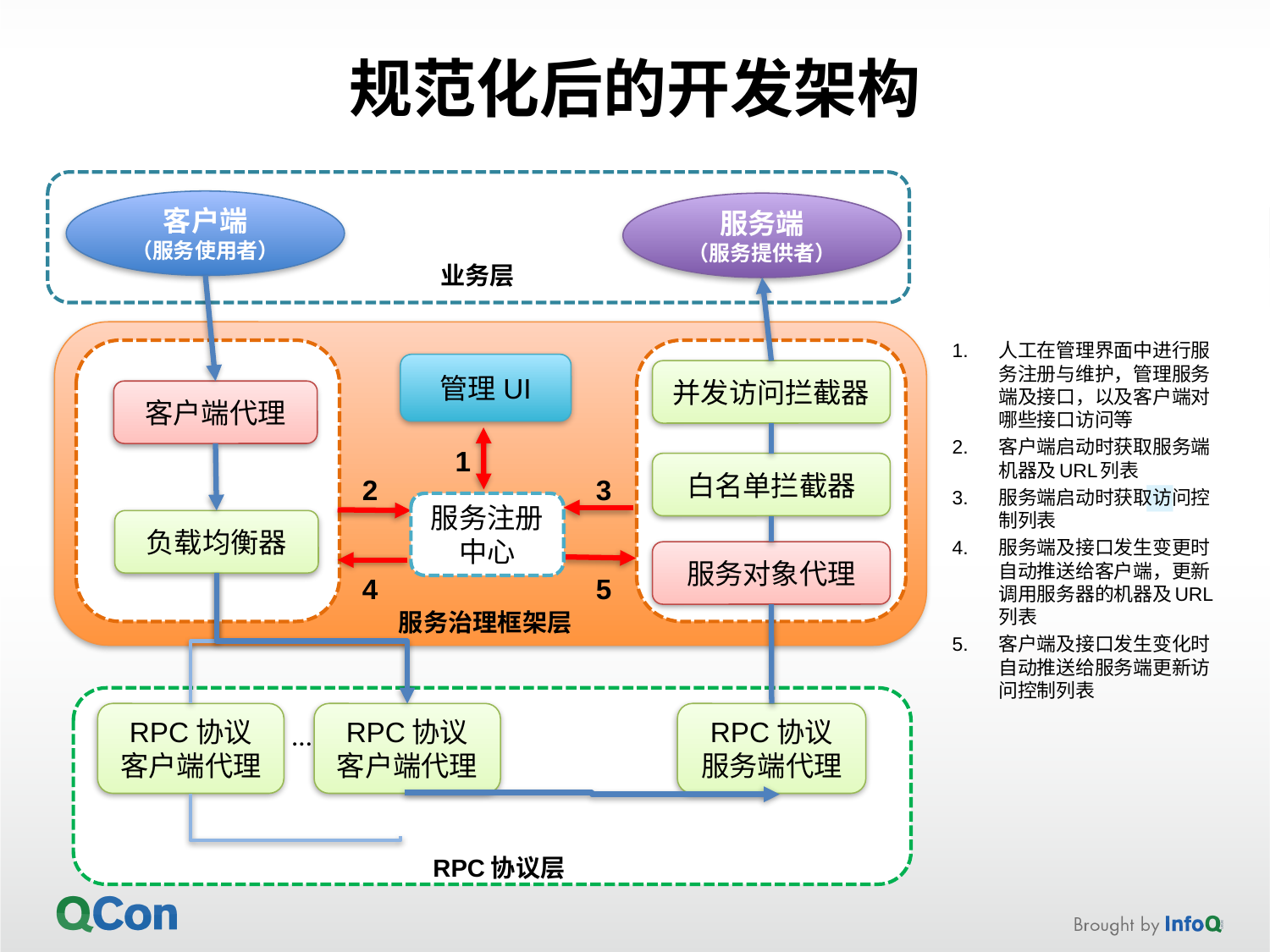

# 规范化后的开发架构

客户端
（服务使用者）
服务端
（服务提供者）
业务层

管理UI
并发访问拦截器
客户端代理
1
白名单拦截器
2
3
服务注册中心
负载均衡器
服务对象代理
4
5
服务治理框架层

RPC协议
客户端代理
RPC协议
客户端代理
RPC协议
服务端代理
…
人工在管理界面中进行服务注册与维护，管理服务端及接口，以及客户端对哪些接口访问等
客户端启动时获取服务端机器及URL列表
服务端启动时获取访问控制列表
服务端及接口发生变更时自动推送给客户端，更新调用服务器的机器及URL列表
客户端及接口发生变化时自动推送给服务端更新访问控制列表
RPC协议层